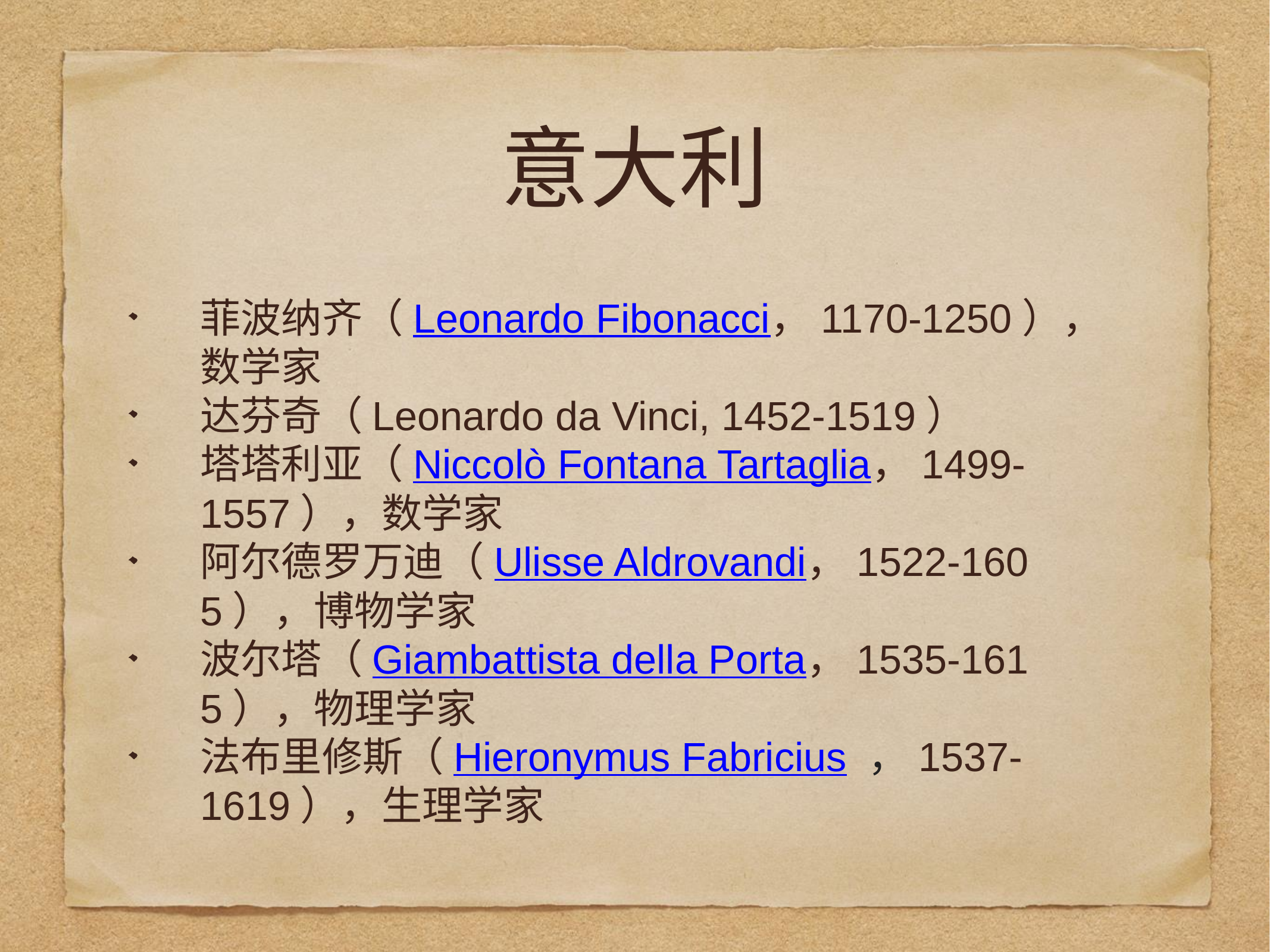

# 意大利
菲波纳齐（Leonardo Fibonacci，1170-1250），数学家
达芬奇（Leonardo da Vinci, 1452-1519）
塔塔利亚（Niccolò Fontana Tartaglia，1499-1557），数学家
阿尔德罗万迪（Ulisse Aldrovandi，1522-1605），博物学家
波尔塔（Giambattista della Porta，1535-1615），物理学家
法布里修斯（Hieronymus Fabricius ，1537-1619），生理学家